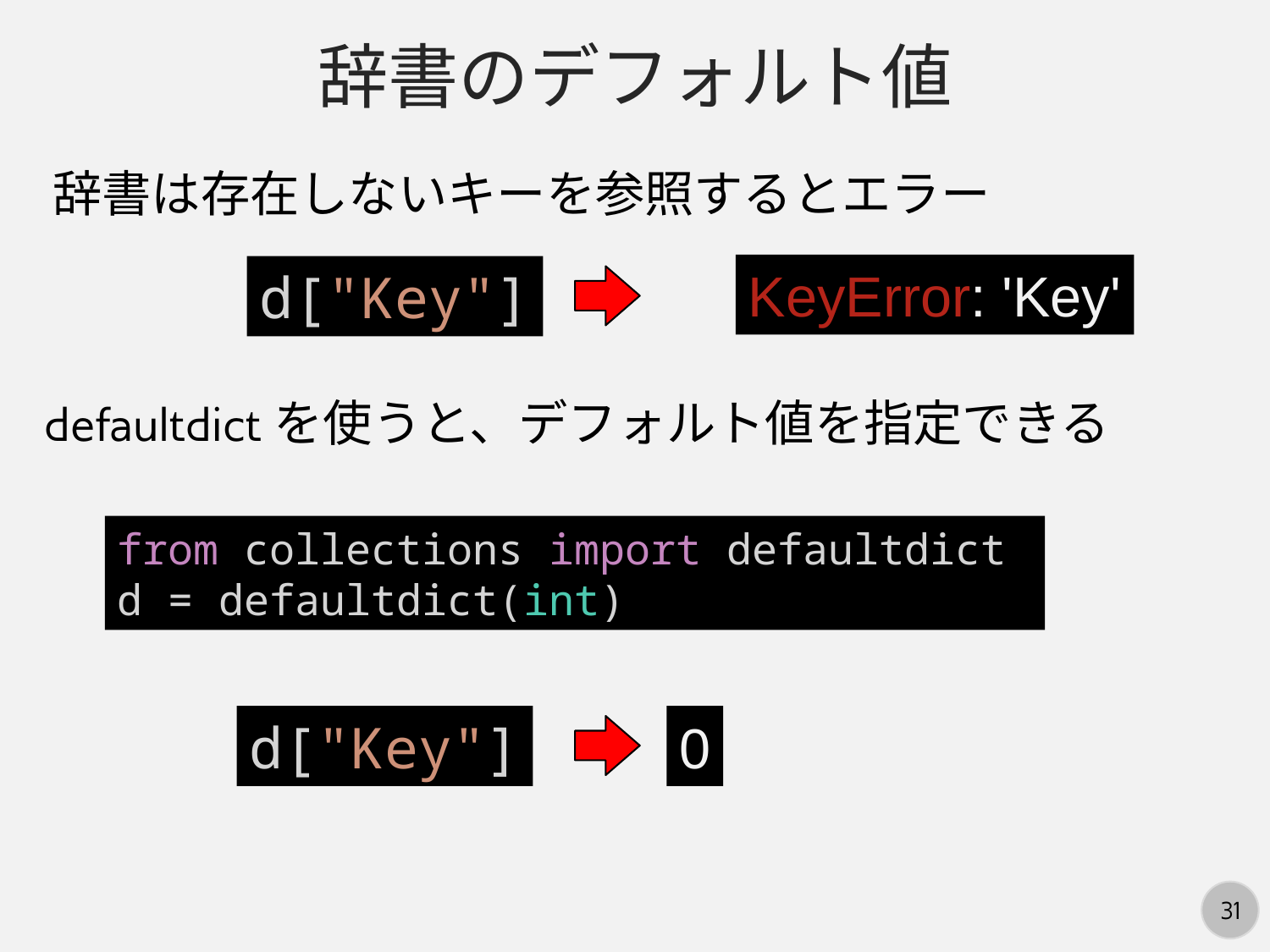

辞書のデフォルト値
辞書は存在しないキーを参照するとエラー
KeyError: 'Key'
d["Key"]

defaultdictを使うと、デフォルト値を指定できる
from collections import defaultdict
d = defaultdict(int)
d["Key"]
0